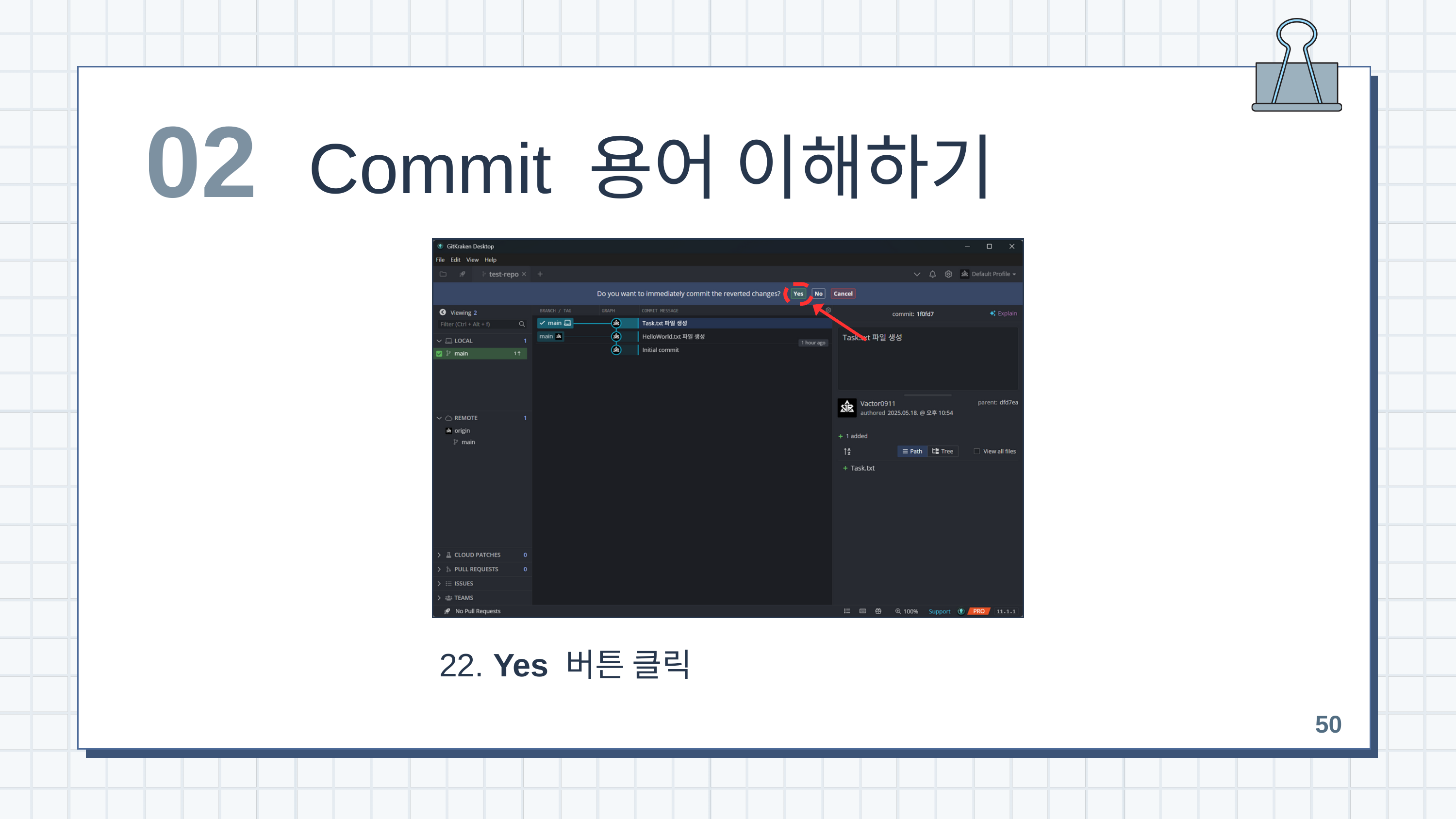

02
Commit 용어 이해하기

   22. Yes 버튼 클릭
50